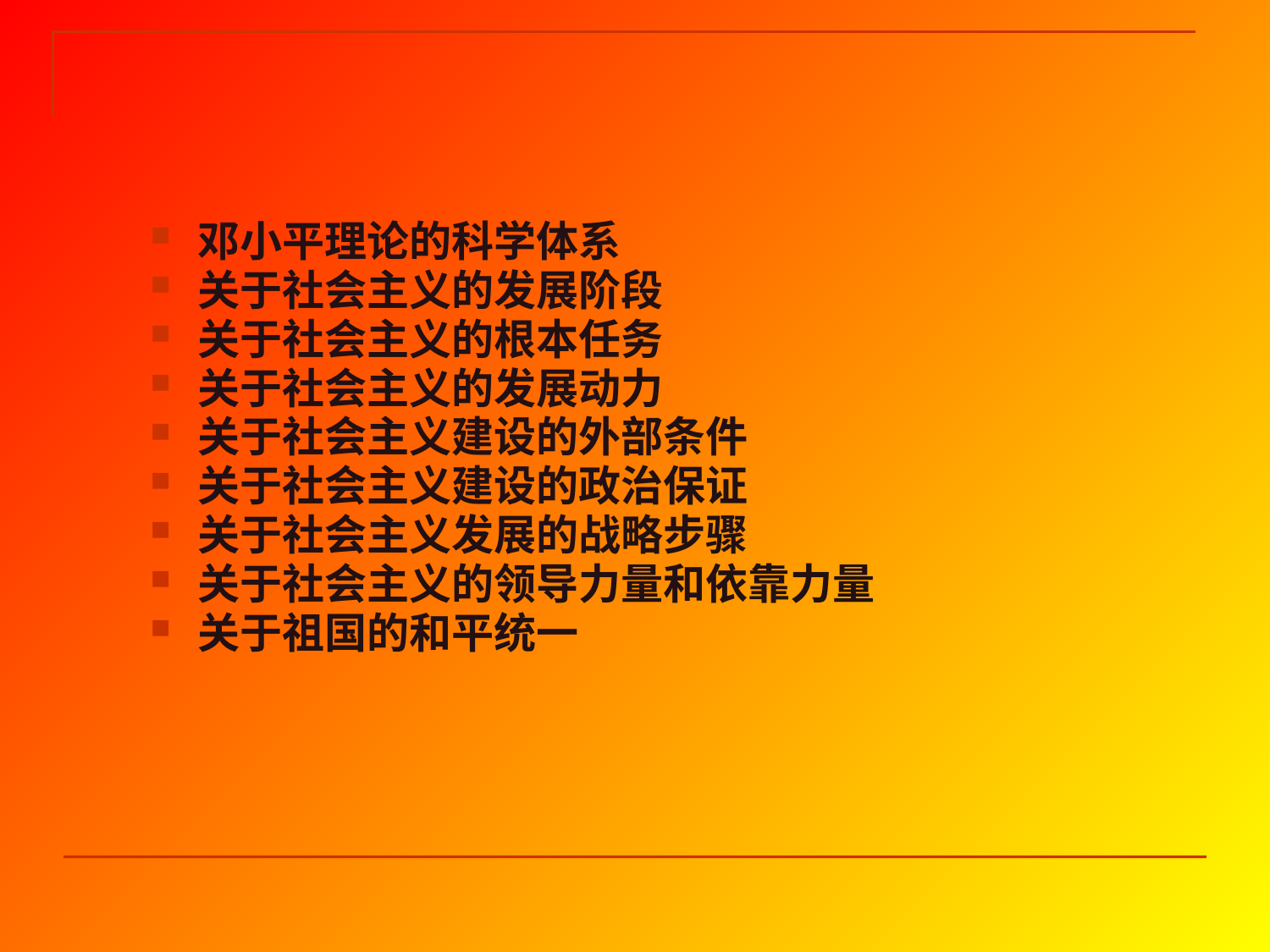

邓小平理论的科学体系
关于社会主义的发展阶段
关于社会主义的根本任务
关于社会主义的发展动力
关于社会主义建设的外部条件
关于社会主义建设的政治保证
关于社会主义发展的战略步骤
关于社会主义的领导力量和依靠力量
关于祖国的和平统一